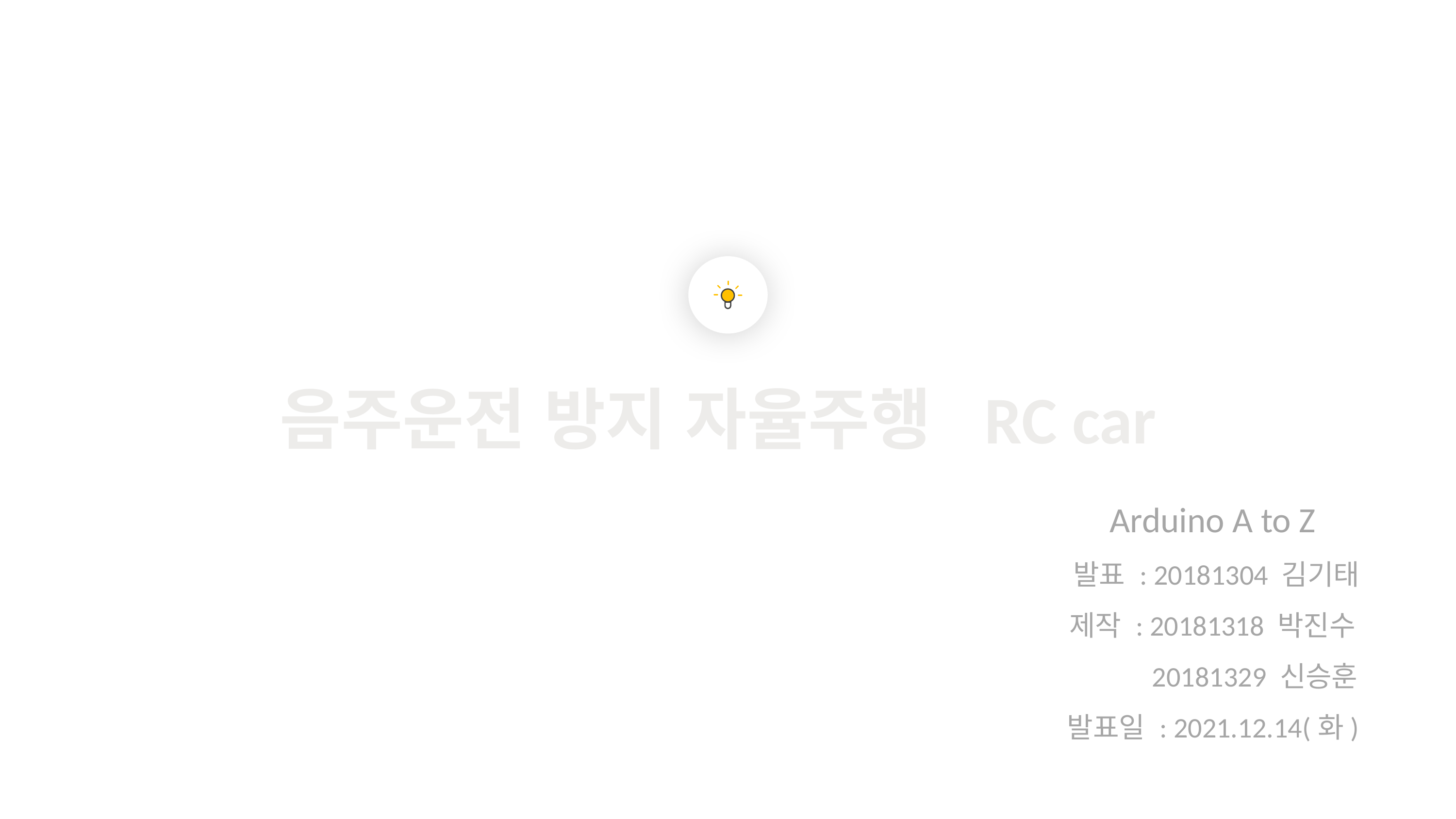

음주운전 방지 자율주행  RC car
Arduino A to Z
발표 : 20181304 김기태
제작 : 20181318 박진수
            20181329 신승훈
발표일 : 2021.12.14(화)